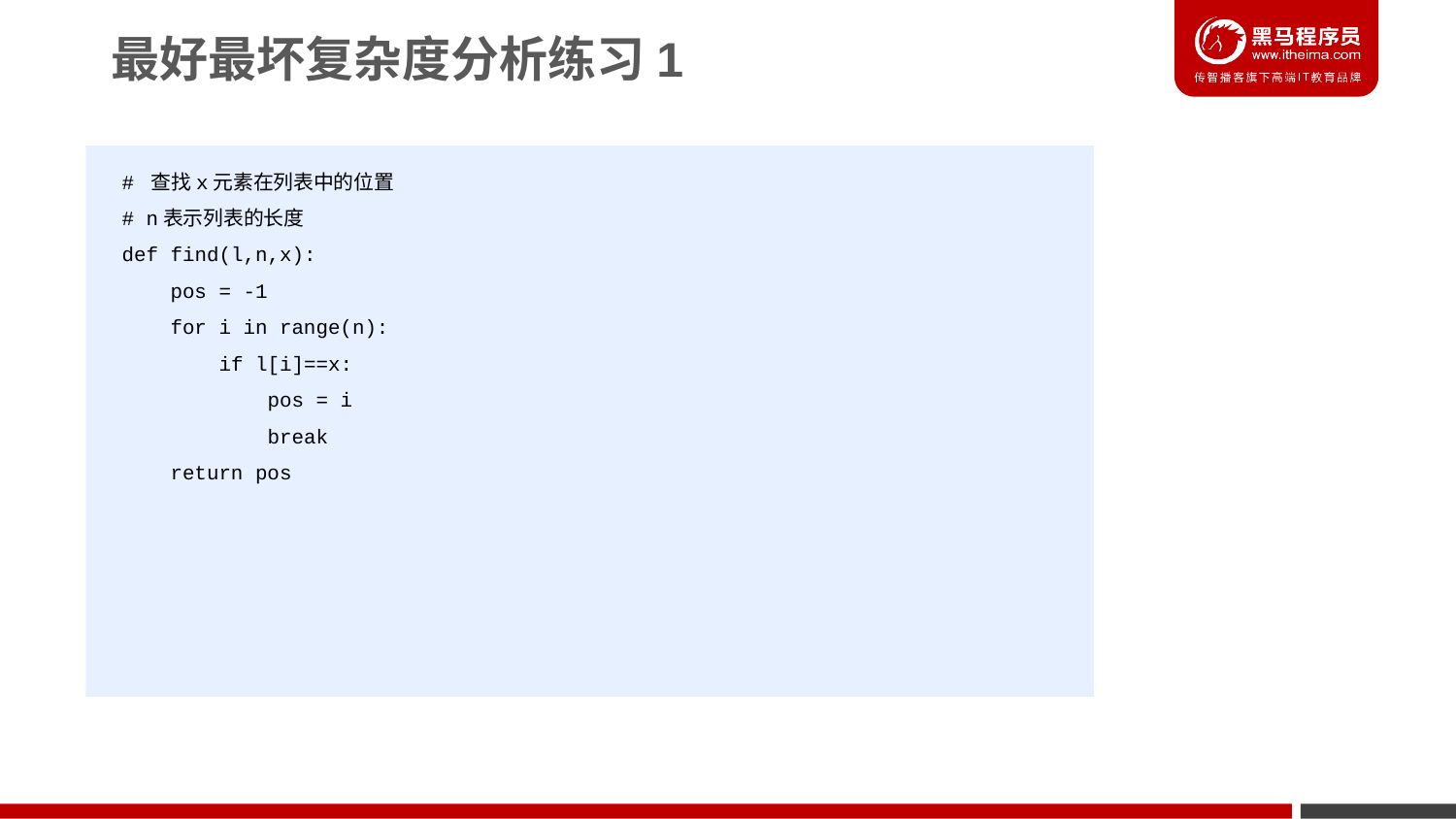

最好最坏复杂度分析练习1

# 查找x元素在列表中的位置
# n表示列表的长度
def find(l,n,x):
    pos = -1
    for i in range(n):
        if l[i]==x:
            pos = i
	break
    return pos